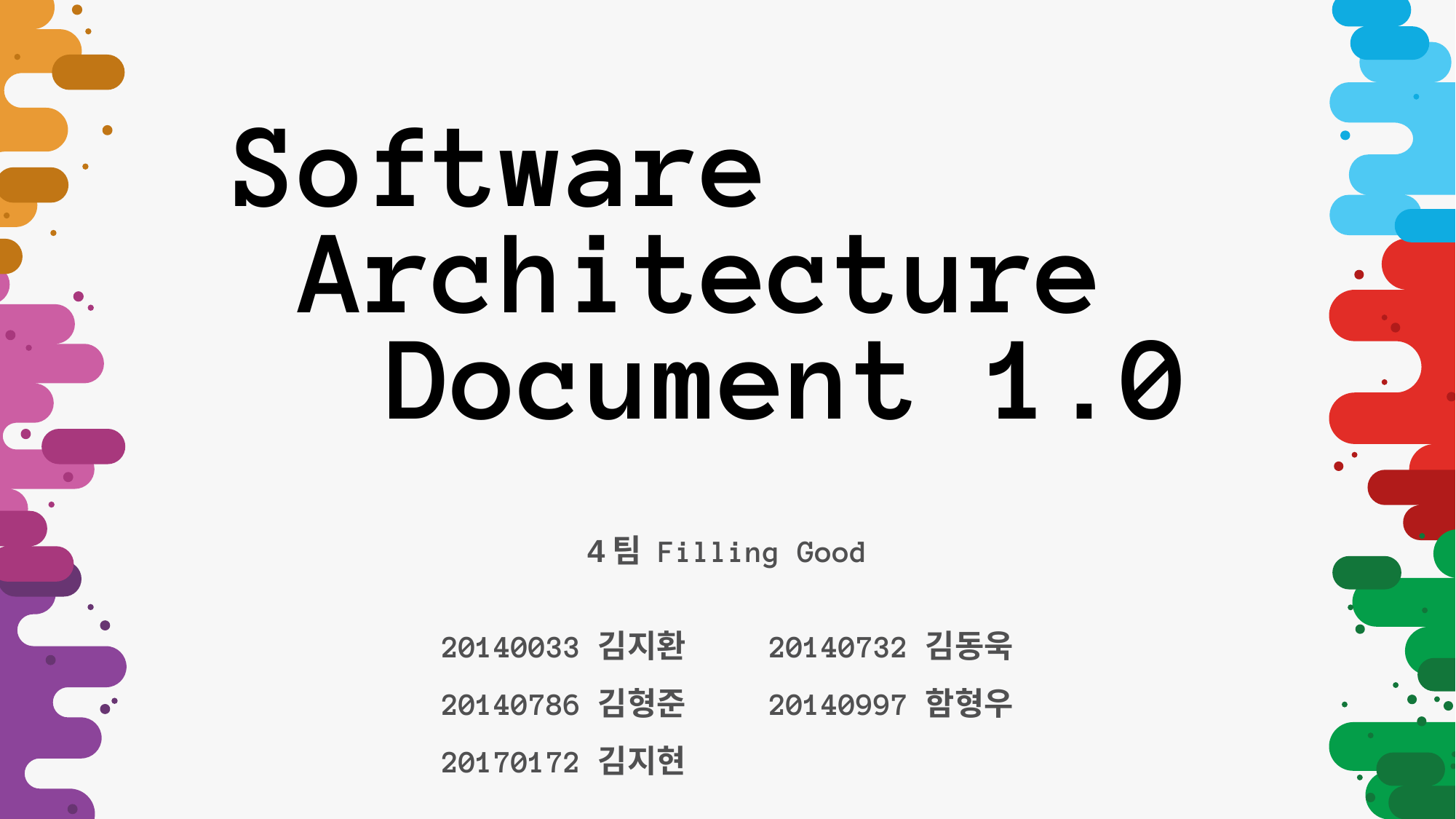

Software
 Architecture
    Document 1.0
4팀 Filling Good

20140033 김지환	20140732 김동욱
20140786 김형준	20140997 함형우
20170172 김지현	20140997 함형우